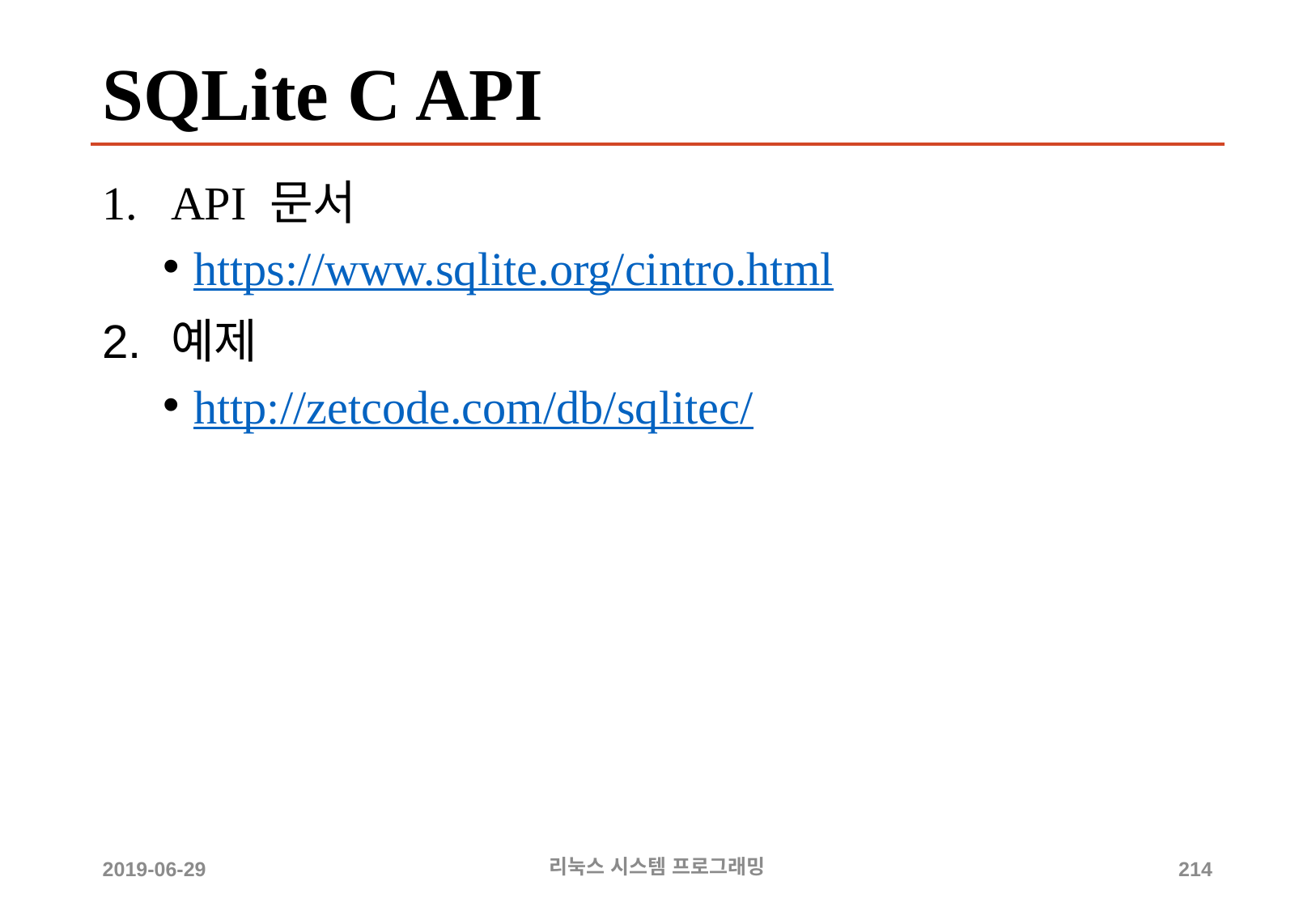

# SQLite C API
API 문서
https://www.sqlite.org/cintro.html
예제
http://zetcode.com/db/sqlitec/
2019-06-29
리눅스 시스템 프로그래밍
214